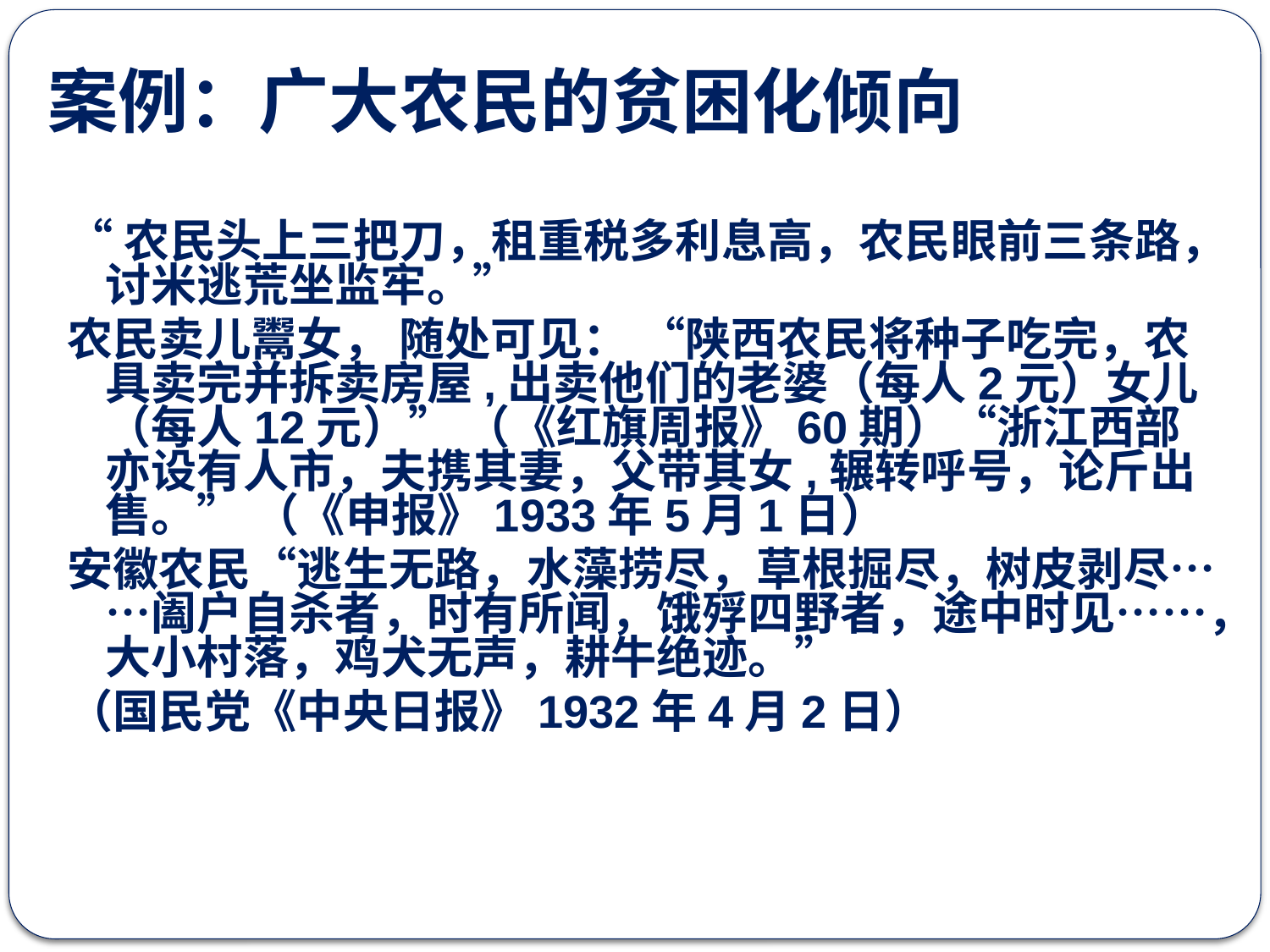

案例：广大农民的贫困化倾向
“农民头上三把刀，租重税多利息高，农民眼前三条路，讨米逃荒坐监牢。”
农民卖儿鬻女， 随处可见： “陕西农民将种子吃完，农具卖完并拆卖房屋,出卖他们的老婆（每人2元）女儿（每人12元）” （《红旗周报》60期）“浙江西部亦设有人市，夫携其妻，父带其女,辗转呼号，论斤出售。” （《申报》1933年5月1日）
安徽农民“逃生无路，水藻捞尽，草根掘尽，树皮剥尽……阖户自杀者，时有所闻，饿殍四野者，途中时见……，大小村落，鸡犬无声，耕牛绝迹。”
（国民党《中央日报》1932年4月2日）